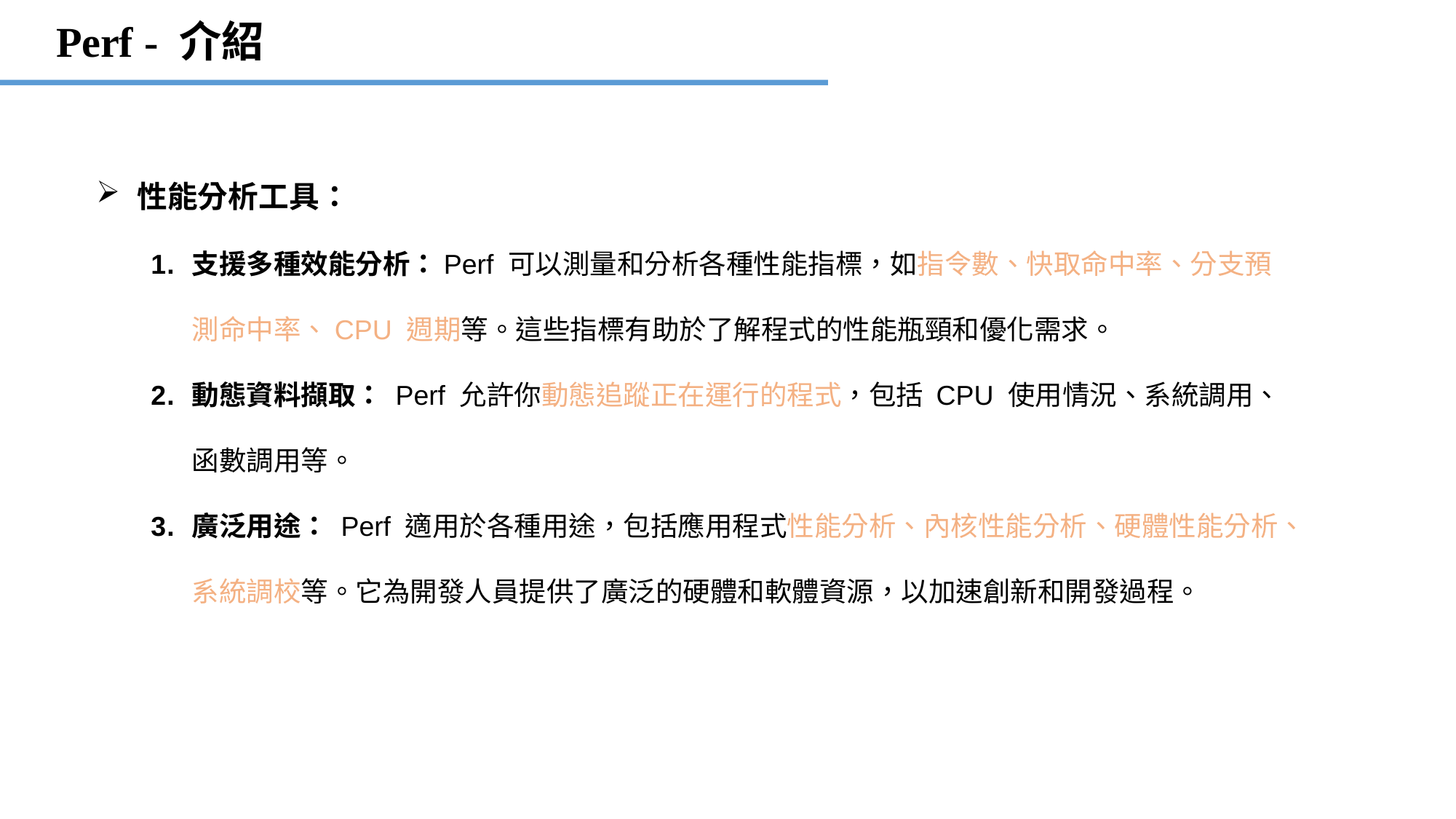

Perf - 介紹

性能分析工具：
支援多種效能分析：Perf 可以測量和分析各種性能指標，如指令數、快取命中率、分支預測命中率、CPU 週期等。這些指標有助於了解程式的性能瓶頸和優化需求。
動態資料擷取： Perf 允許你動態追蹤正在運行的程式，包括 CPU 使用情況、系統調用、函數調用等。
廣泛用途： Perf 適用於各種用途，包括應用程式性能分析、內核性能分析、硬體性能分析、系統調校等。它為開發人員提供了廣泛的硬體和軟體資源，以加速創新和開發過程。